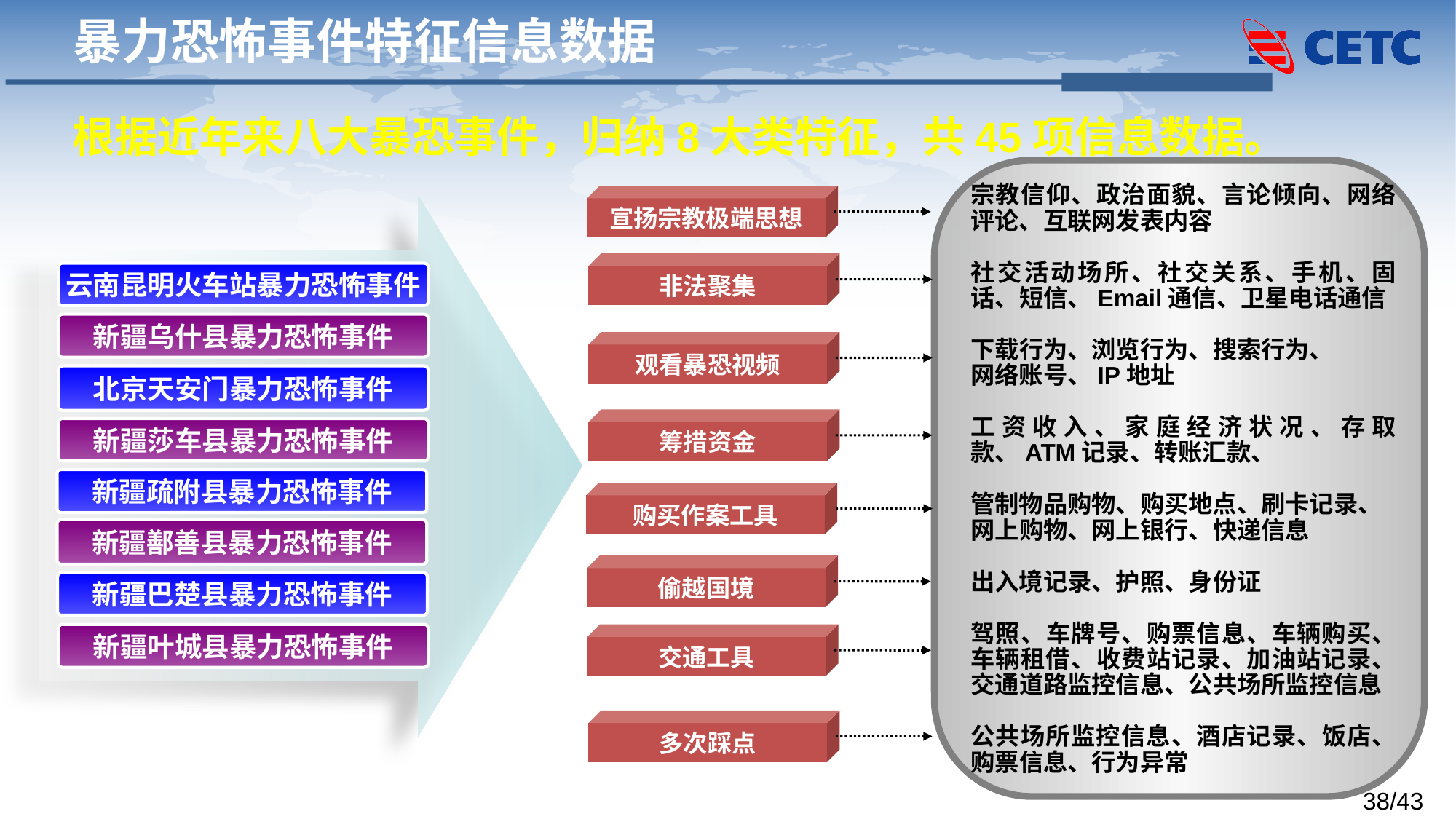

暴力恐怖事件特征信息数据
根据近年来八大暴恐事件，归纳8大类特征，共45项信息数据。
宗教信仰、政治面貌、言论倾向、网络评论、互联网发表内容

社交活动场所、社交关系、手机、固话、短信、Email通信、卫星电话通信

下载行为、浏览行为、搜索行为、
网络账号、IP地址

工资收入、家庭经济状况、存取款、ATM记录、转账汇款、

管制物品购物、购买地点、刷卡记录、
网上购物、网上银行、快递信息

出入境记录、护照、身份证

驾照、车牌号、购票信息、车辆购买、车辆租借、收费站记录、加油站记录、交通道路监控信息、公共场所监控信息

公共场所监控信息、酒店记录、饭店、购票信息、行为异常
宣扬宗教极端思想

非法聚集
云南昆明火车站暴力恐怖事件

新疆乌什县暴力恐怖事件
观看暴恐视频

北京天安门暴力恐怖事件
筹措资金
新疆莎车县暴力恐怖事件

新疆疏附县暴力恐怖事件
购买作案工具

新疆鄯善县暴力恐怖事件
偷越国境
新疆巴楚县暴力恐怖事件

新疆叶城县暴力恐怖事件
交通工具

多次踩点